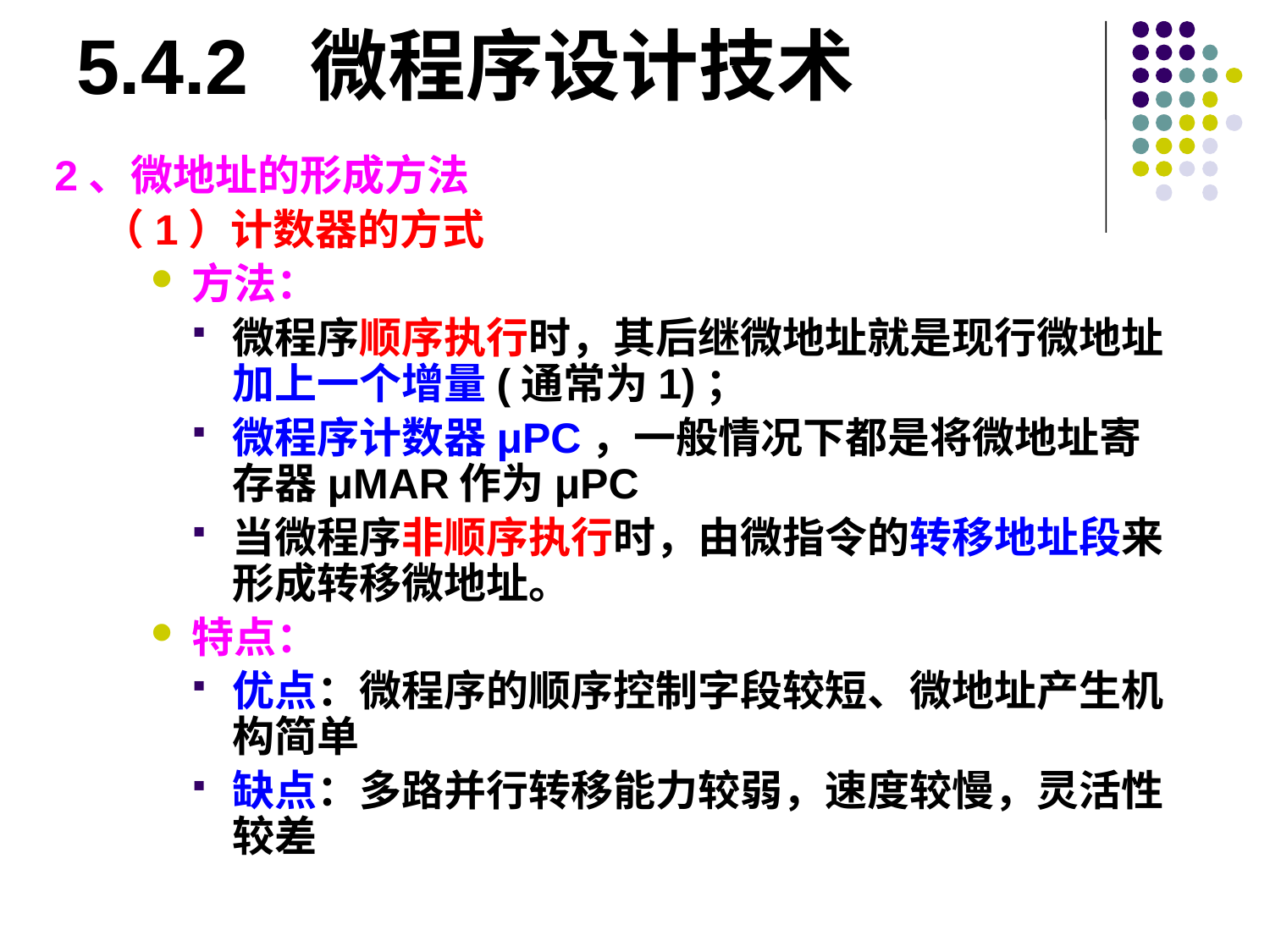

# 5.4.2  微程序设计技术
2、微地址的形成方法
（1）计数器的方式
方法：
微程序顺序执行时，其后继微地址就是现行微地址加上一个增量(通常为1)；
微程序计数器μPC，一般情况下都是将微地址寄存器μMAR作为μPC
当微程序非顺序执行时，由微指令的转移地址段来形成转移微地址。
特点：
优点：微程序的顺序控制字段较短、微地址产生机构简单
缺点：多路并行转移能力较弱，速度较慢，灵活性较差

70